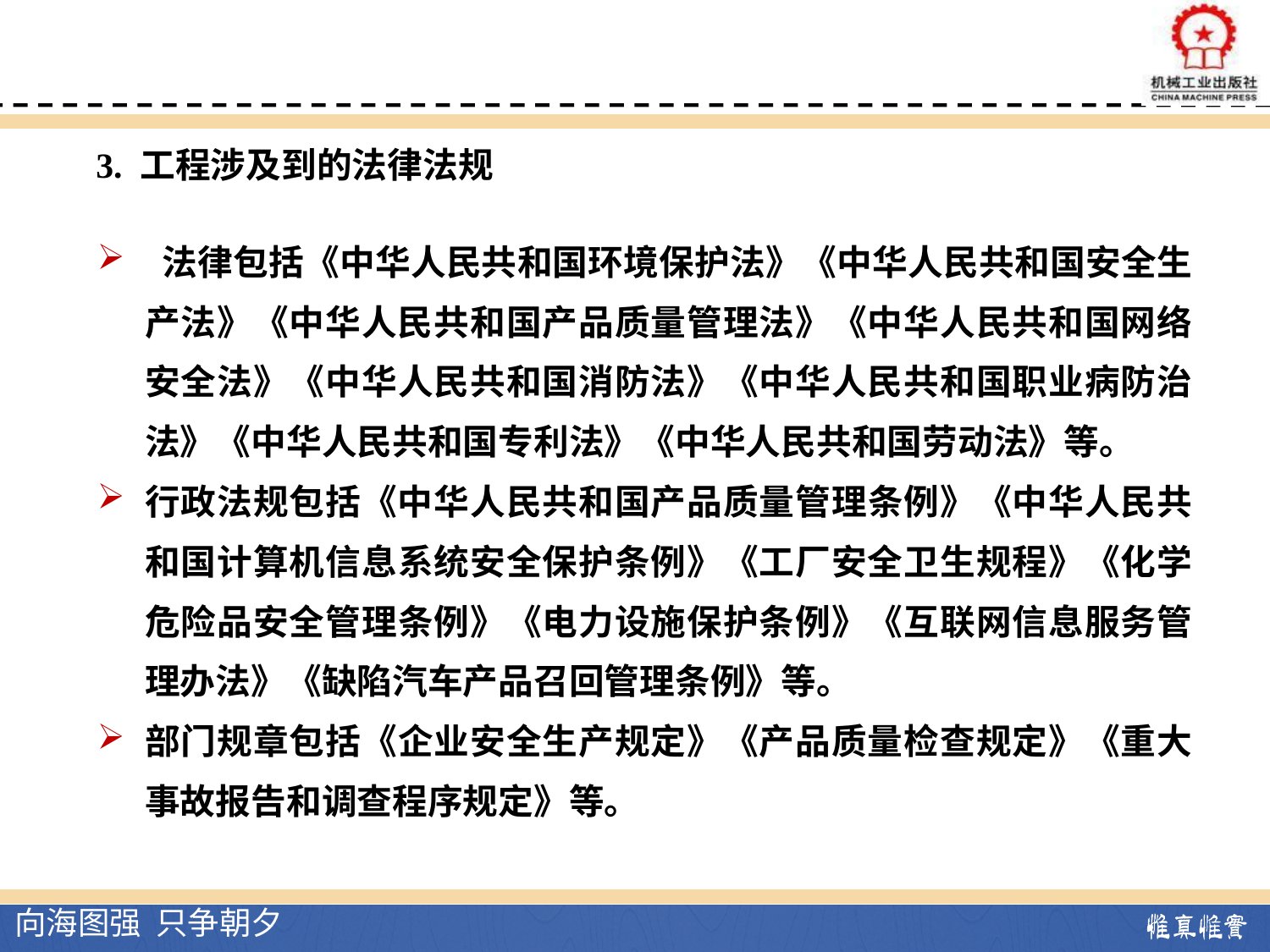

3. 工程涉及到的法律法规
 法律包括《中华人民共和国环境保护法》《中华人民共和国安全生产法》《中华人民共和国产品质量管理法》《中华人民共和国网络安全法》《中华人民共和国消防法》《中华人民共和国职业病防治法》《中华人民共和国专利法》《中华人民共和国劳动法》等。
行政法规包括《中华人民共和国产品质量管理条例》《中华人民共和国计算机信息系统安全保护条例》《工厂安全卫生规程》《化学危险品安全管理条例》《电力设施保护条例》《互联网信息服务管理办法》《缺陷汽车产品召回管理条例》等。
部门规章包括《企业安全生产规定》《产品质量检查规定》《重大事故报告和调查程序规定》等。